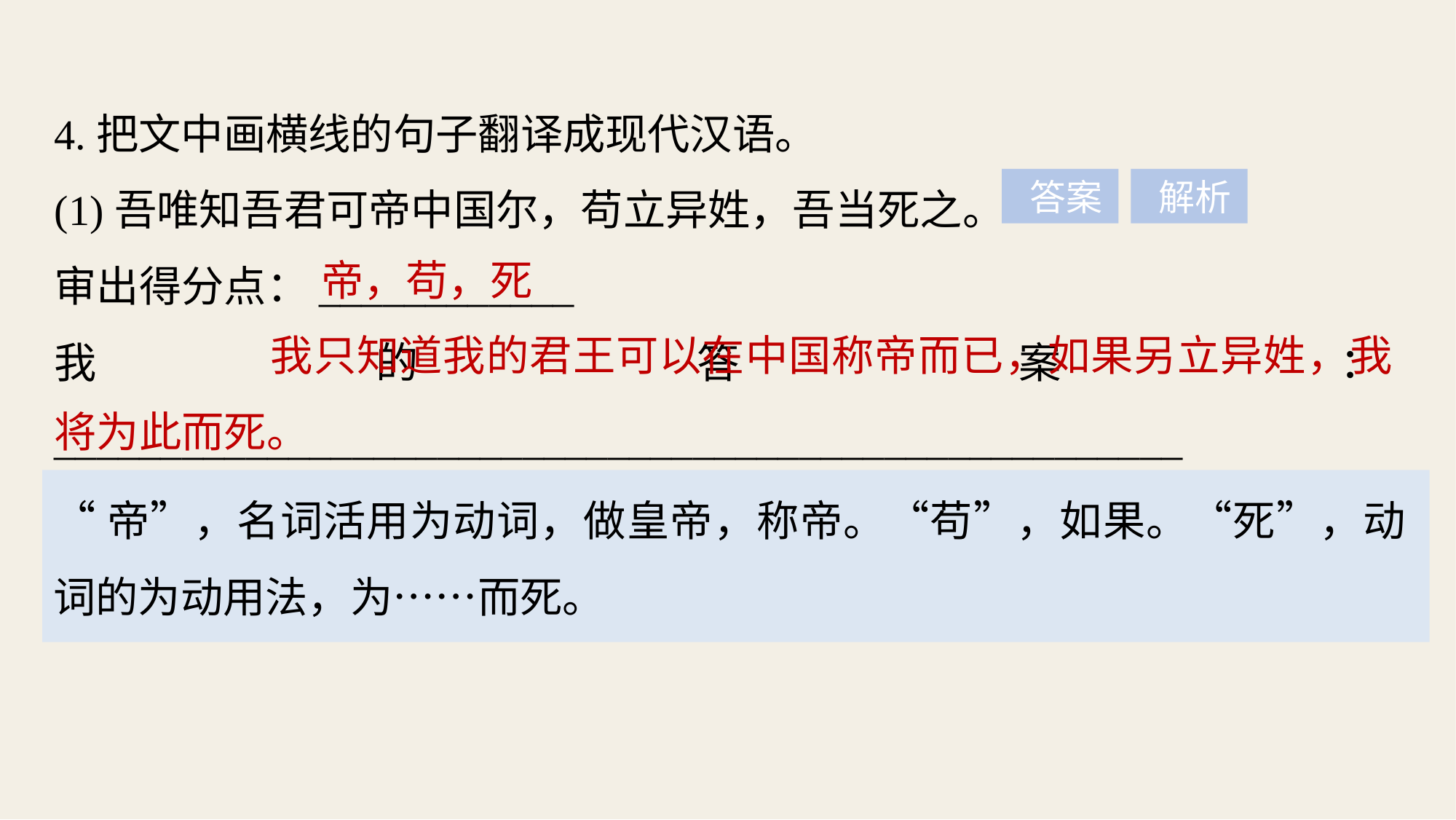

4.把文中画横线的句子翻译成现代汉语。
(1)吾唯知吾君可帝中国尔，苟立异姓，吾当死之。
审出得分点：____________
我的答案：_____________________________________________________
__________
 答案
 解析
帝，苟，死
                    我只知道我的君王可以在中国称帝而已，如果另立异姓，我将为此而死。
“帝”，名词活用为动词，做皇帝，称帝。“苟”，如果。“死”，动词的为动用法，为……而死。